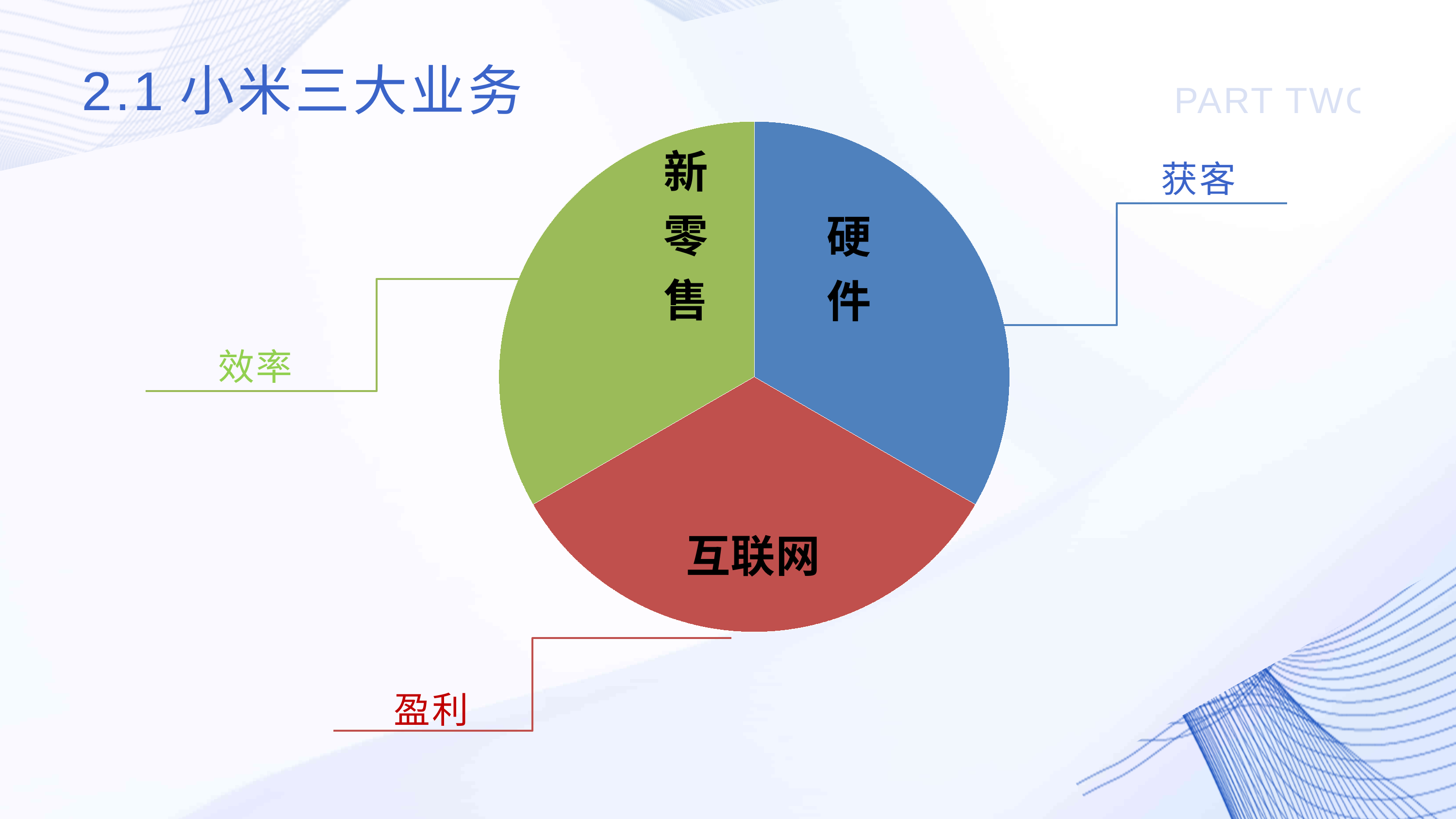

2.1小米三大业务
PART TWO

### Chart

| Category | 铁人三项 |
|---|---|
| 硬件 | 1.0 |
| 互联网 | 1.0 |
| 新零售 | 1.0 |
获客
效率

盈利